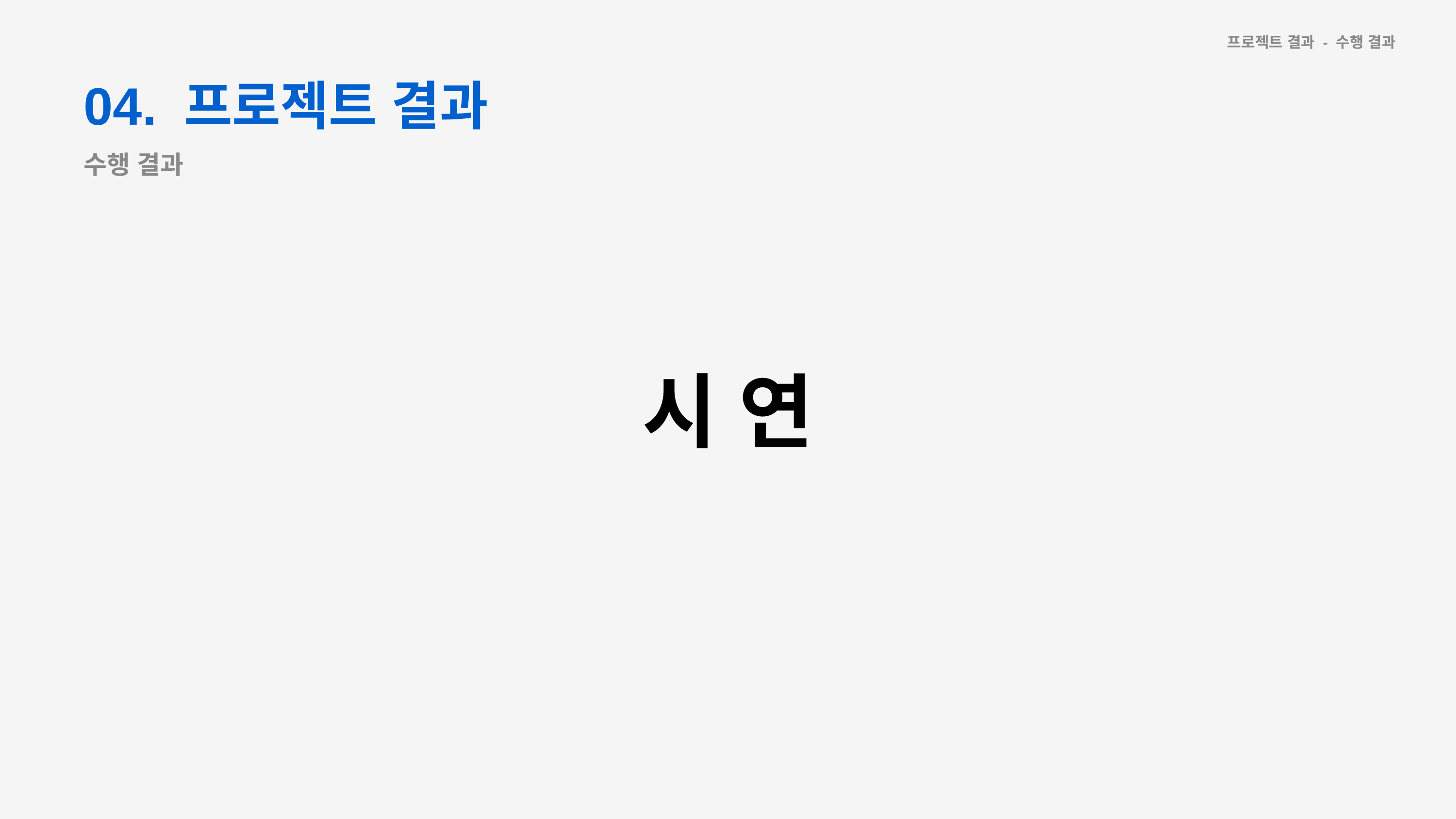

프로젝트 결과 - 수행 결과
04. 프로젝트 결과
수행 결과
시 연